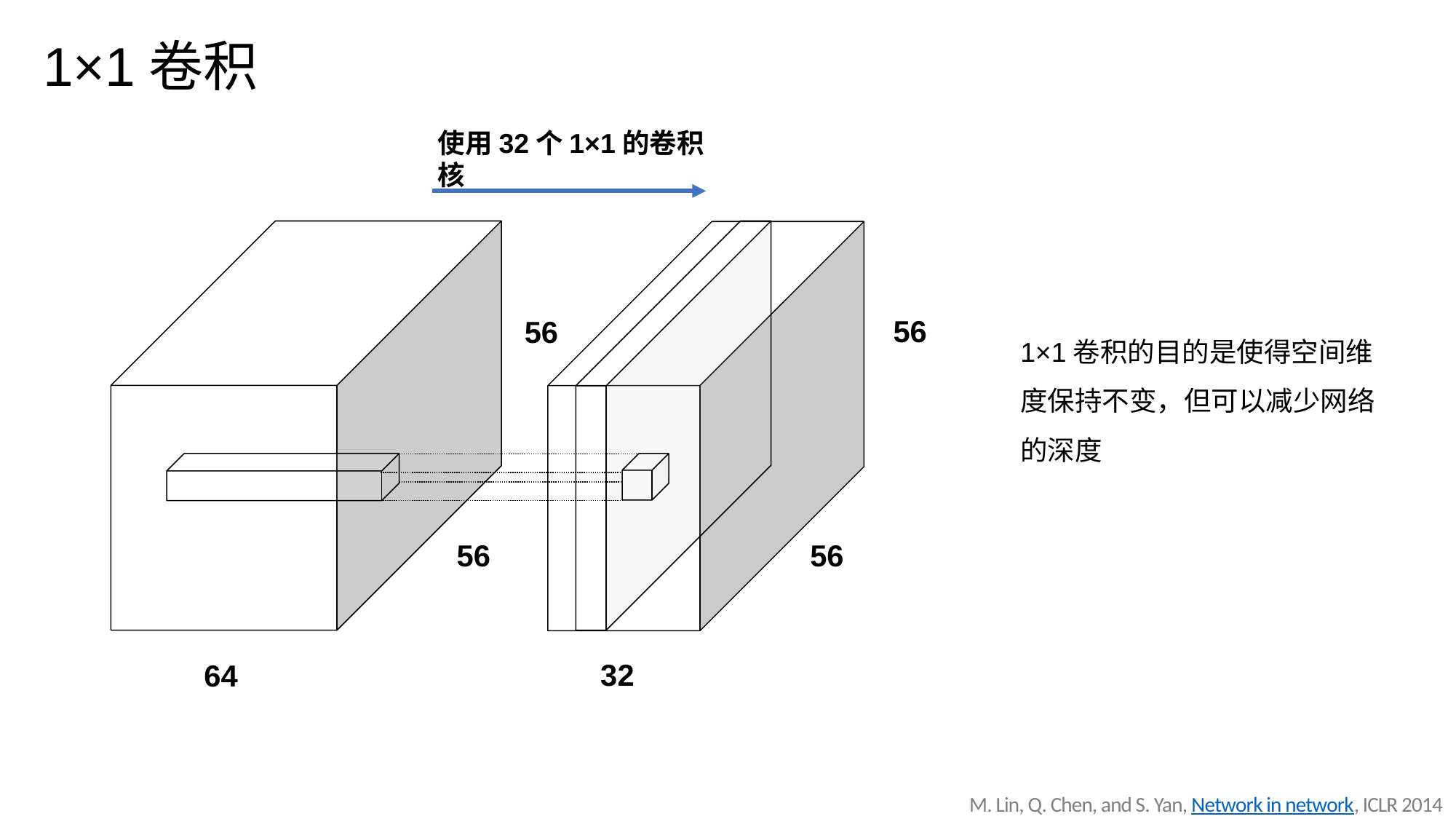

1×1卷积
使用32个1×1的卷积核

56
56
56
56
32
64
1×1卷积的目的是使得空间维度保持不变，但可以减少网络的深度

 M. Lin, Q. Chen, and S. Yan, Network in network, ICLR 2014